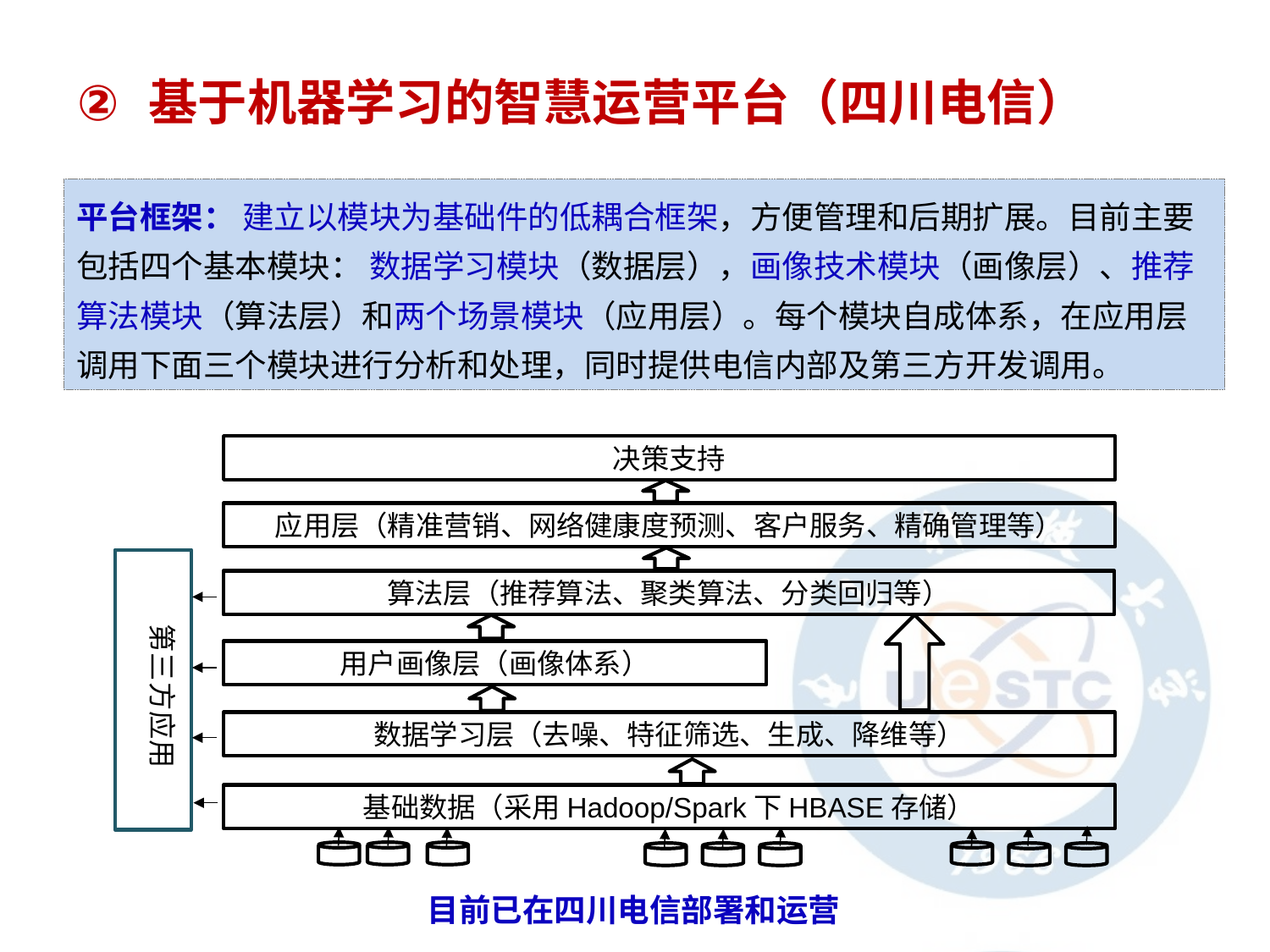

基于机器学习的智慧运营平台（四川电信）
平台框架： 建立以模块为基础件的低耦合框架，方便管理和后期扩展。目前主要包括四个基本模块： 数据学习模块（数据层），画像技术模块（画像层）、推荐算法模块（算法层）和两个场景模块（应用层）。每个模块自成体系，在应用层调用下面三个模块进行分析和处理，同时提供电信内部及第三方开发调用。
决策支持

应用层（精准营销、网络健康度预测、客户服务、精确管理等）

算法层（推荐算法、聚类算法、分类回归等）
第三方应用

用户画像层（画像体系）

数据学习层（去噪、特征筛选、生成、降维等）

基础数据（采用Hadoop/Spark下HBASE存储）

目前已在四川电信部署和运营